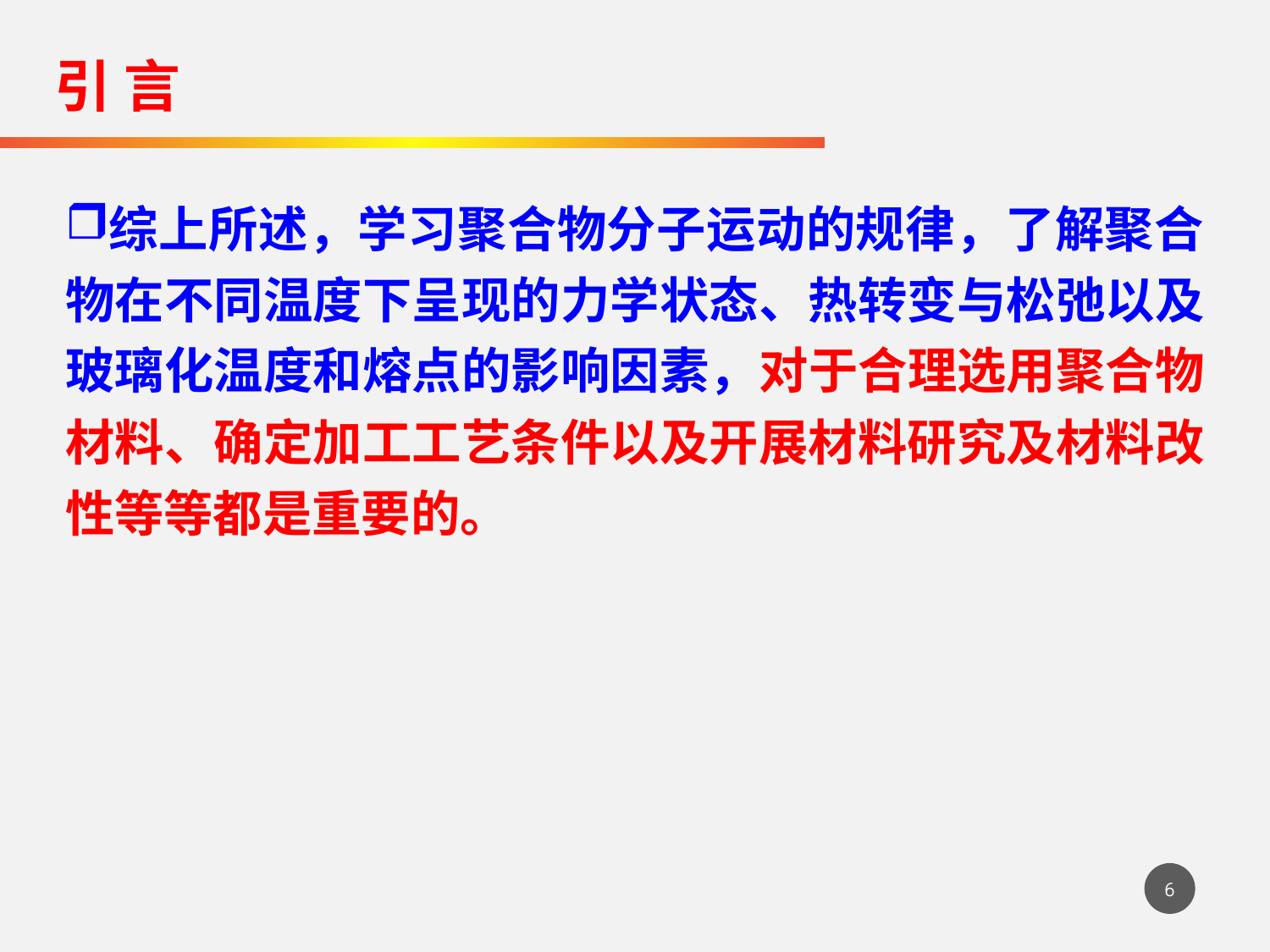

引 言
综上所述，学习聚合物分子运动的规律，了解聚合物在不同温度下呈现的力学状态、热转变与松弛以及玻璃化温度和熔点的影响因素，对于合理选用聚合物材料、确定加工工艺条件以及开展材料研究及材料改性等等都是重要的。
6